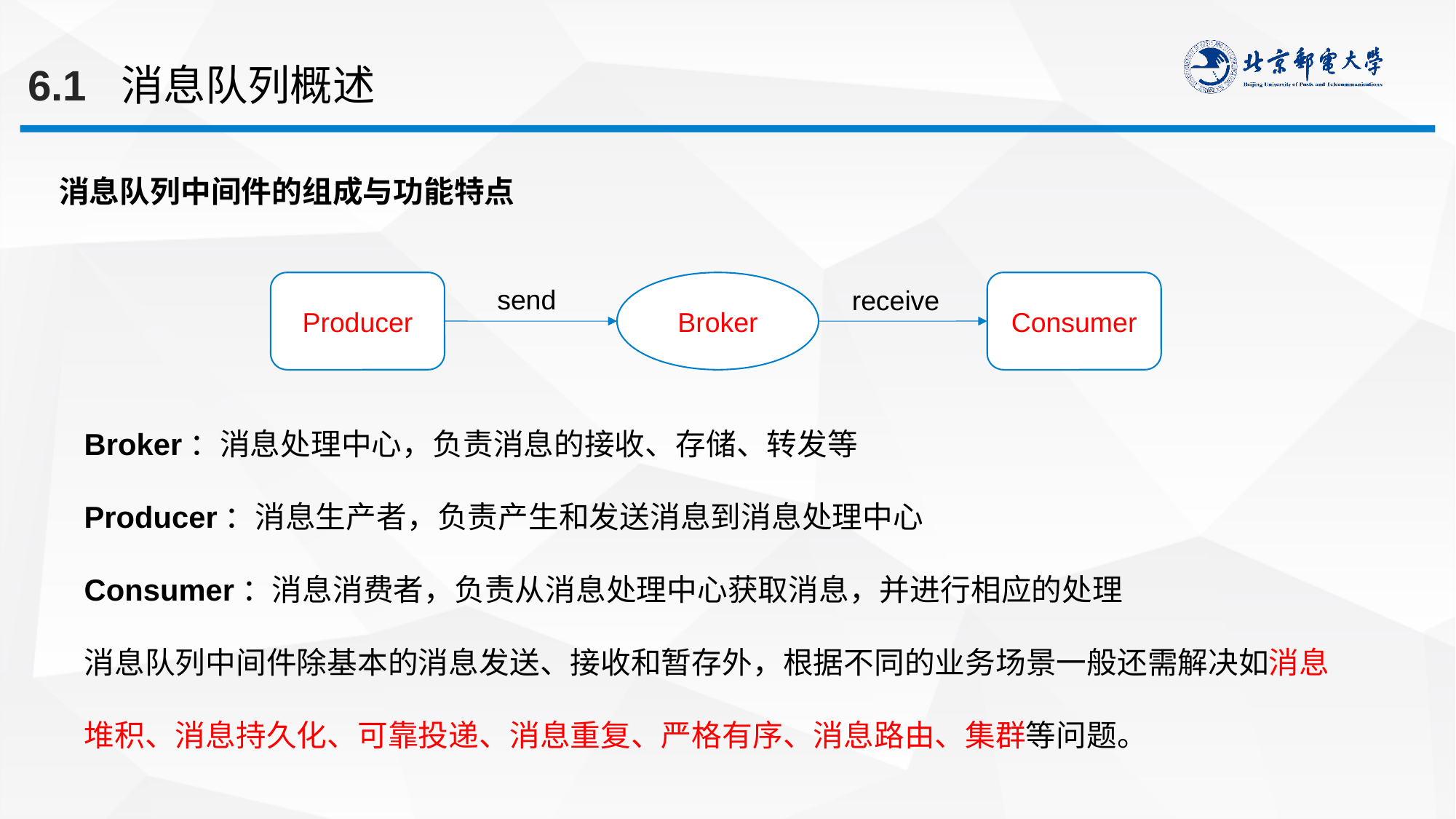

6.1  消息队列概述

消息队列中间件的组成与功能特点
Producer
Broker
Consumer
send
receive
Broker：消息处理中心，负责消息的接收、存储、转发等
Producer：消息生产者，负责产生和发送消息到消息处理中心
Consumer：消息消费者，负责从消息处理中心获取消息，并进行相应的处理
消息队列中间件除基本的消息发送、接收和暂存外，根据不同的业务场景一般还需解决如消息堆积、消息持久化、可靠投递、消息重复、严格有序、消息路由、集群等问题。